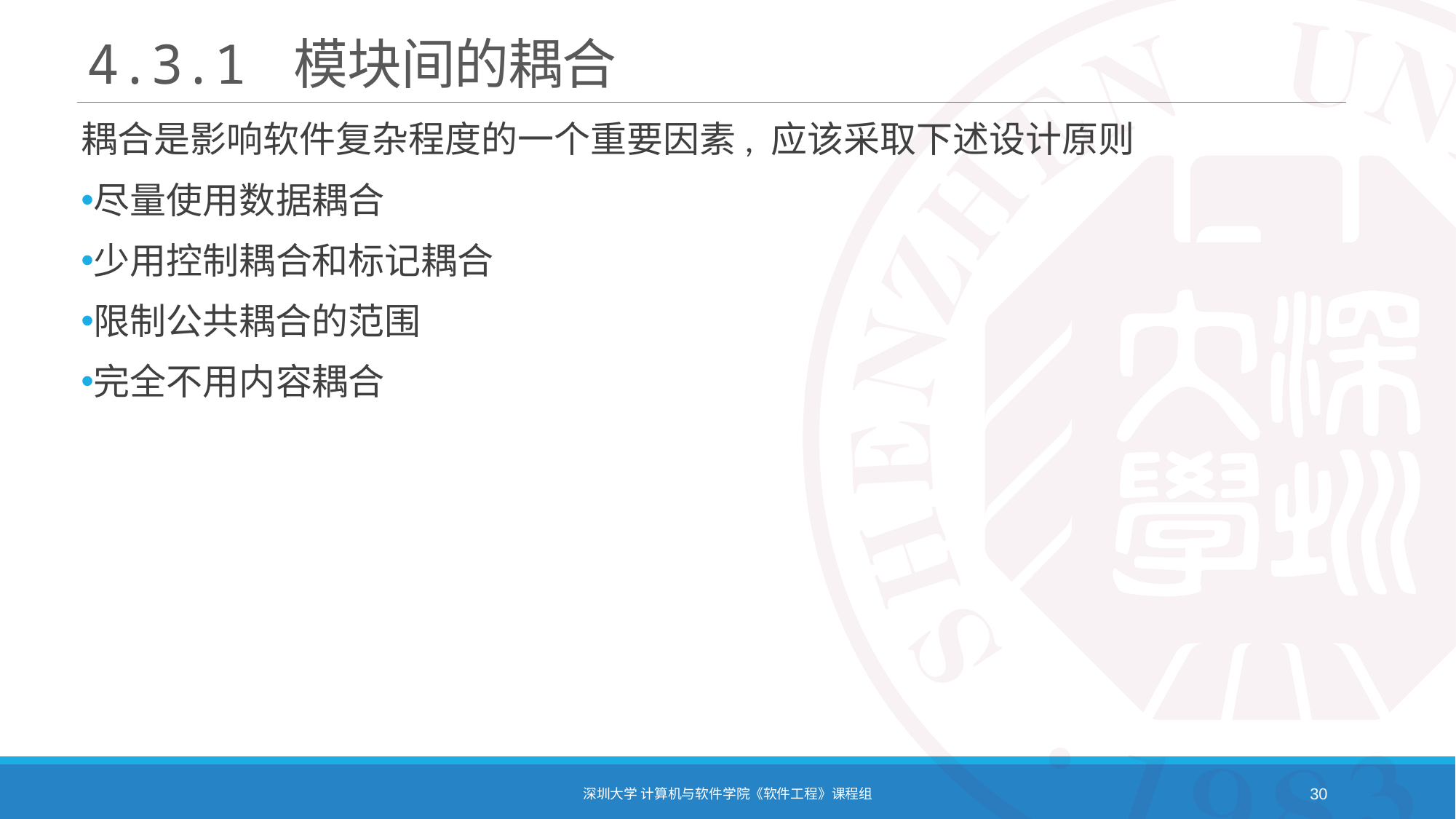

# 4.3.1 模块间的耦合
耦合是影响软件复杂程度的一个重要因素, 应该采取下述设计原则
尽量使用数据耦合
少用控制耦合和标记耦合
限制公共耦合的范围
完全不用内容耦合
深圳大学 计算机与软件学院《软件工程》课程组
30